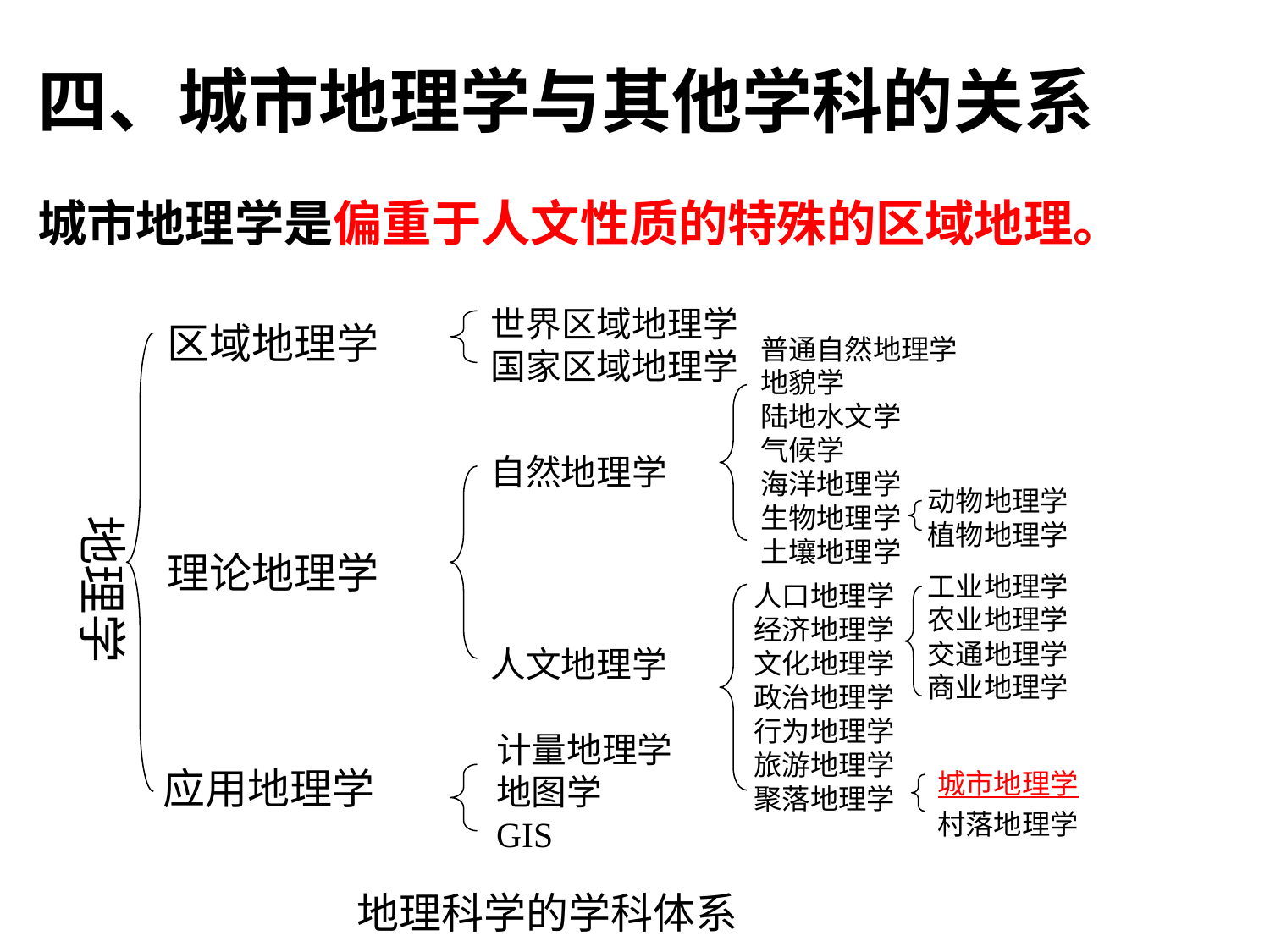

四、城市地理学与其他学科的关系
城市地理学是偏重于人文性质的特殊的区域地理。

世界区域地理学
国家区域地理学
区域地理学

普通自然地理学
地貌学
陆地水文学
气候学
海洋地理学
生物地理学
土壤地理学

自然地理学

动物地理学
植物地理学

地理学
理论地理学
工业地理学
农业地理学
交通地理学
商业地理学
人口地理学
经济地理学
文化地理学
政治地理学
行为地理学
旅游地理学
聚落地理学

人文地理学
计量地理学
地图学
GIS
应用地理学
城市地理学
村落地理学

　地理科学的学科体系